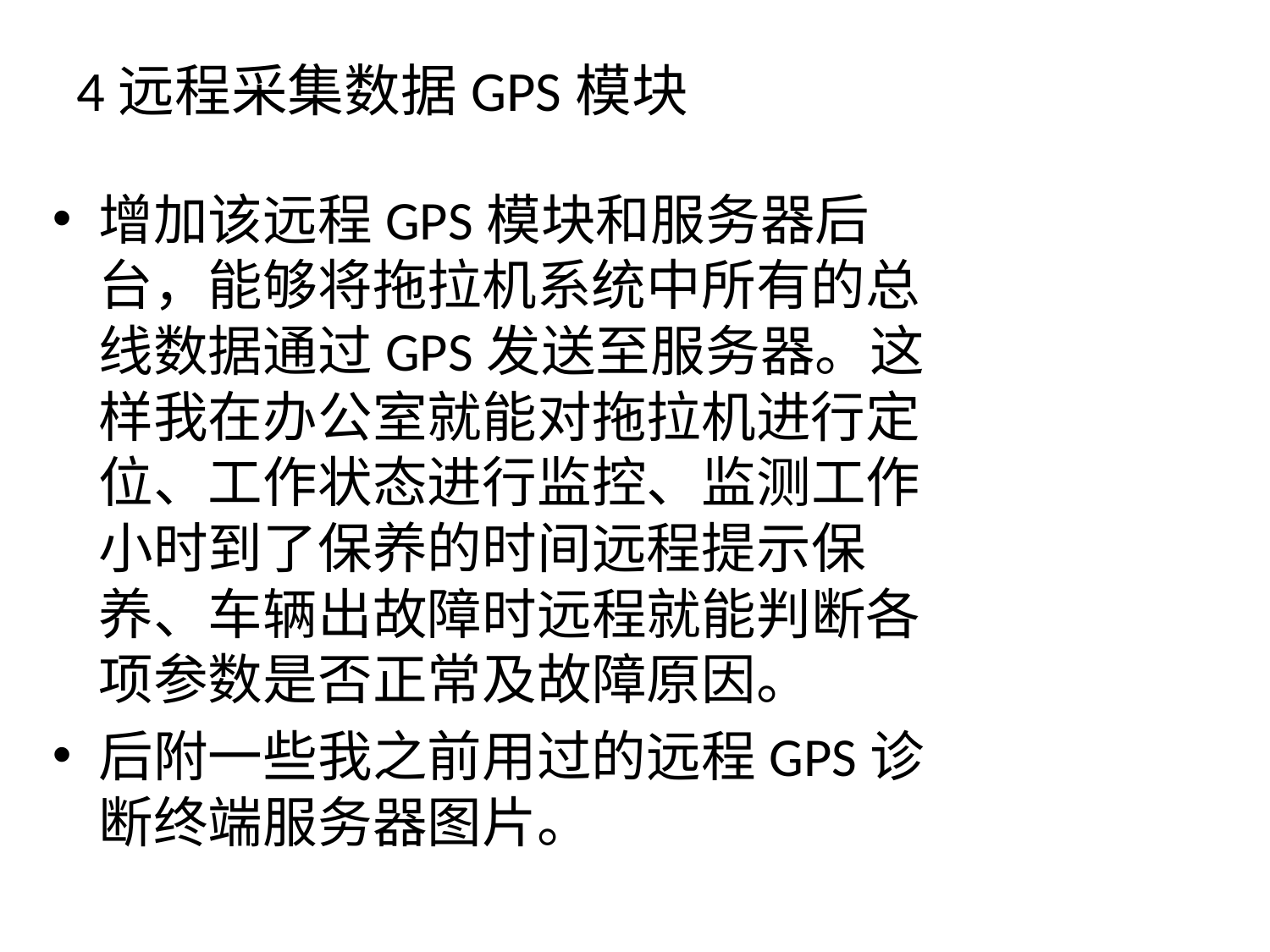

# 4远程采集数据GPS模块
增加该远程GPS模块和服务器后台，能够将拖拉机系统中所有的总线数据通过GPS发送至服务器。这样我在办公室就能对拖拉机进行定位、工作状态进行监控、监测工作小时到了保养的时间远程提示保养、车辆出故障时远程就能判断各项参数是否正常及故障原因。
后附一些我之前用过的远程GPS诊断终端服务器图片。